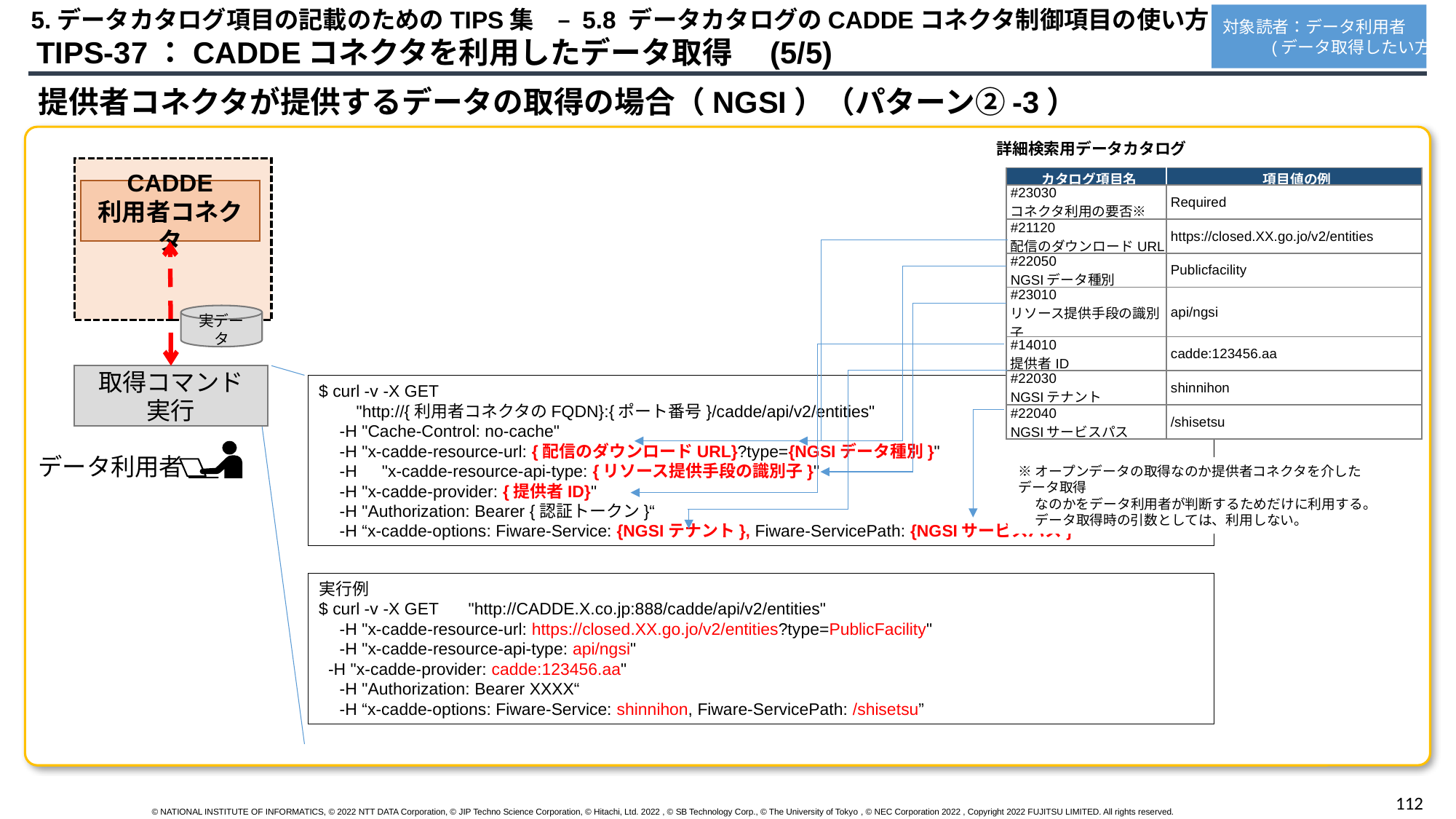

5.データカタログ項目の記載のためのTIPS集　– 5.8 データカタログのCADDEコネクタ制御項目の使い方
対象読者：データ利用者
 　　 (データ取得したい方)
 TIPS-37：CADDEコネクタを利用したデータ取得　(5/5)
提供者コネクタが提供するデータの取得の場合（NGSI）（パターン②-3）

詳細検索用データカタログ

| カタログ項目名 | 項目値の例 |
| --- | --- |
| #23030 コネクタ利用の要否※ | Required |
| #21120 配信のダウンロードURL | https://closed.XX.go.jo/v2/entities |
| #22050 NGSIデータ種別 | Publicfacility |
| #23010 リソース提供手段の識別子 | api/ngsi |
| #14010 提供者ID | cadde:123456.aa |
| #22030 NGSIテナント | shinnihon |
| #22040 NGSIサービスパス | /shisetsu |
CADDE
利用者コネクタ
実データ
取得コマンド
実行
$ curl -v -X GET
　　"http://{利用者コネクタのFQDN}:{ポート番号}/cadde/api/v2/entities"
　-H "Cache-Control: no-cache"
　-H "x-cadde-resource-url: {配信のダウンロードURL}?type={NGSIデータ種別}"
　-H　"x-cadde-resource-api-type: {リソース提供手段の識別子}"
　-H "x-cadde-provider: {提供者ID}"
　-H "Authorization: Bearer {認証トークン}“
　-H “x-cadde-options: Fiware-Service: {NGSIテナント}, Fiware-ServicePath: {NGSIサービスパス}”

データ利用者
※オープンデータの取得なのか提供者コネクタを介したデータ取得
　 なのかをデータ利用者が判断するためだけに利用する。
　 データ取得時の引数としては、利用しない。
実行例
$ curl -v -X GET 　"http://CADDE.X.co.jp:888/cadde/api/v2/entities"
　-H "x-cadde-resource-url: https://closed.XX.go.jo/v2/entities?type=PublicFacility"
　-H "x-cadde-resource-api-type: api/ngsi"
  -H "x-cadde-provider: cadde:123456.aa"
　-H "Authorization: Bearer XXXX“
　-H “x-cadde-options: Fiware-Service: shinnihon, Fiware-ServicePath: /shisetsu”